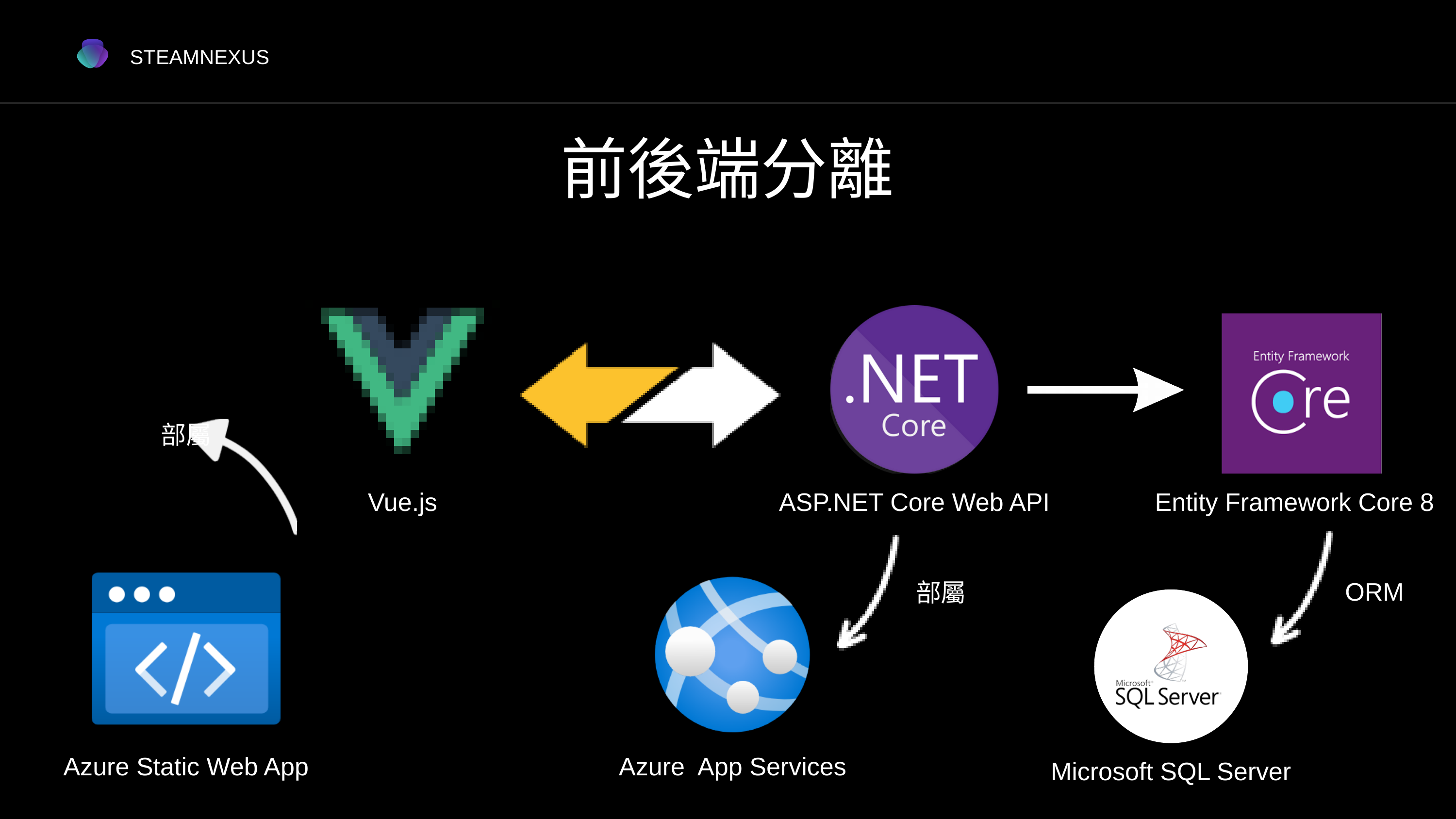

STEAMNEXUS

前後端分離

部屬

Vue.js
ASP.NET Core Web API
Entity Framework Core 8

ORM
部屬

Azure Static Web App
Azure  App Services
Microsoft SQL Server